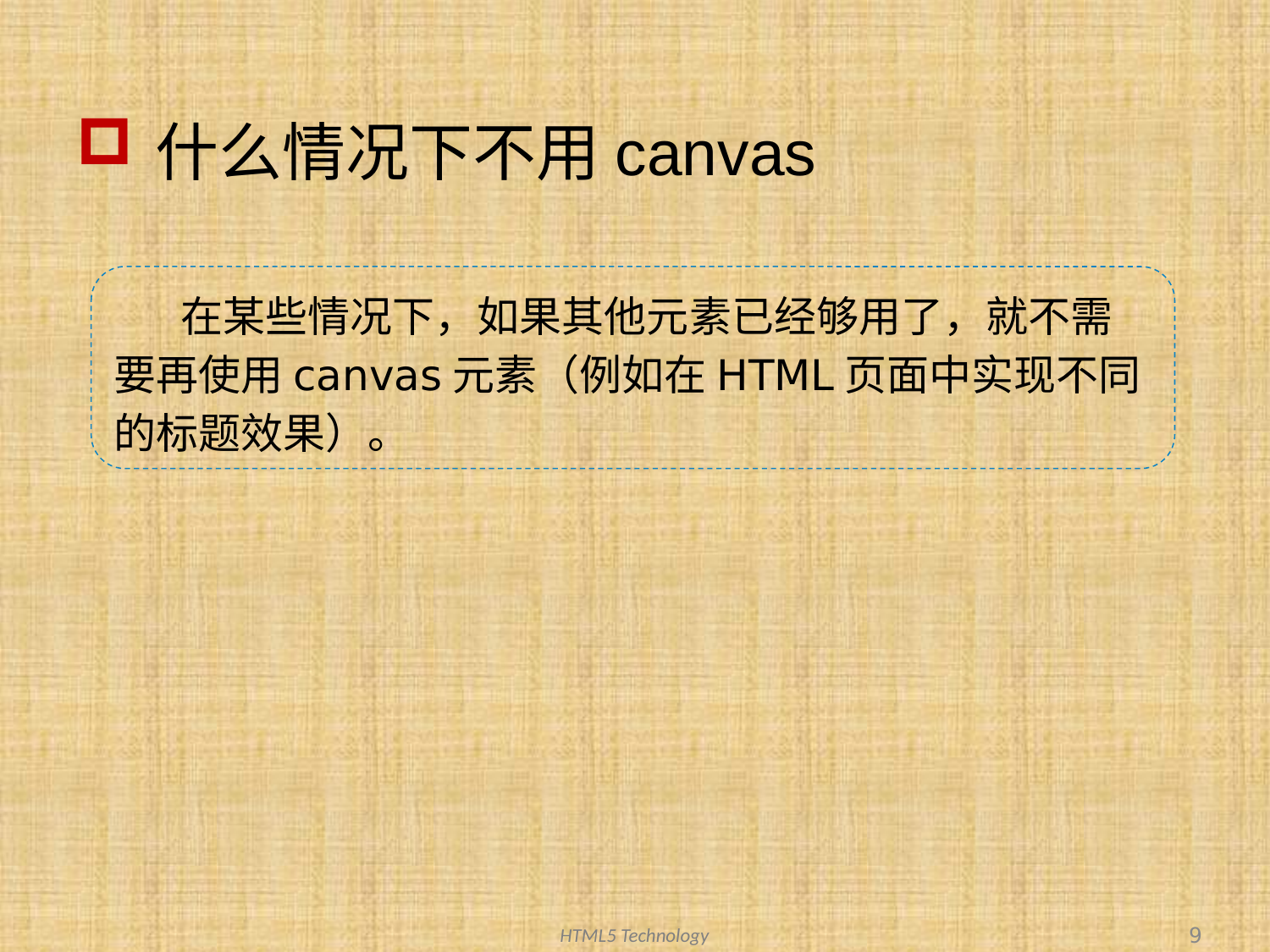

# 什么情况下不用canvas
      在某些情况下，如果其他元素已经够用了，就不需要再使用canvas元素（例如在HTML页面中实现不同的标题效果）。

9
HTML5 Technology